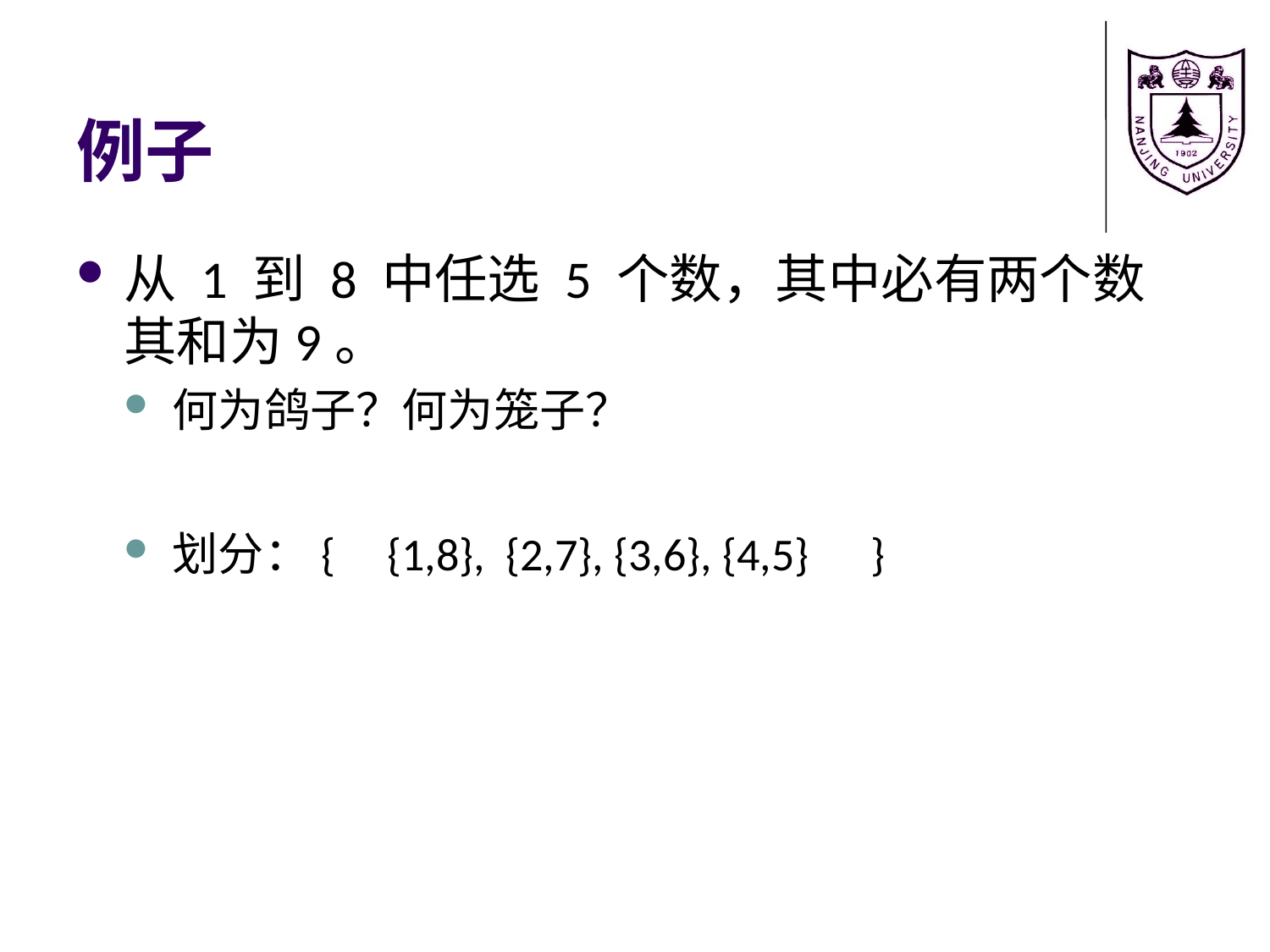

# 例子
从 1 到 8 中任选 5 个数，其中必有两个数其和为9。
何为鸽子？何为笼子？

划分：{     {1,8},  {2,7}, {3,6}, {4,5}      }